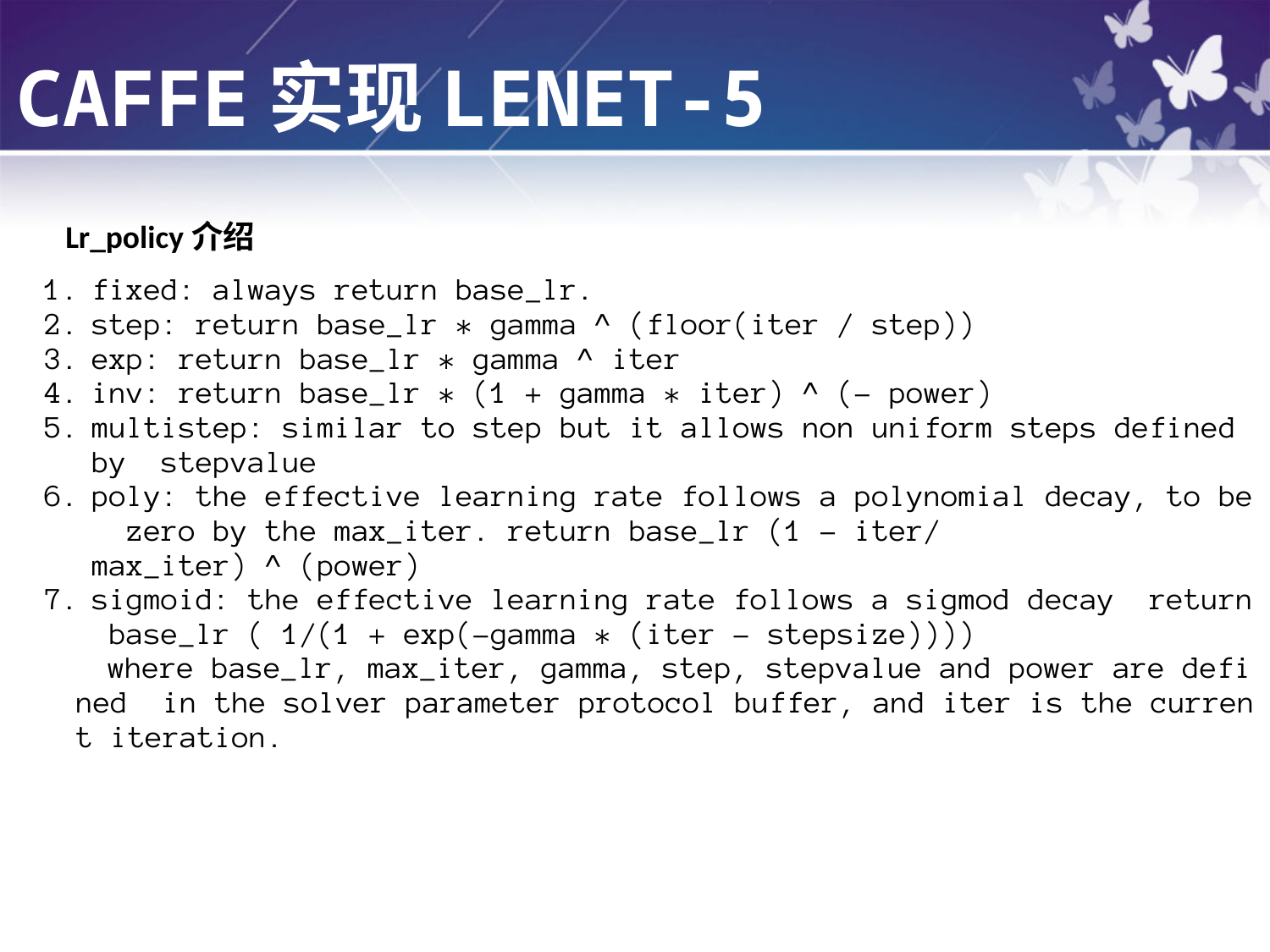

CAFFE实现LENET-5
Lr_policy介绍
fixed: always return base_lr.
step: return base_lr * gamma ^ (floor(iter / step))
exp: return base_lr * gamma ^ iter
inv: return base_lr * (1 + gamma * iter) ^ (- power)
multistep: similar to step but it allows non uniform steps defined by  stepvalue
poly: the effective learning rate follows a polynomial decay, to be  zero by the max_iter. return base_lr (1 - iter/max_iter) ^ (power)
sigmoid: the effective learning rate follows a sigmod decay  return base_lr ( 1/(1 + exp(-gamma * (iter - stepsize))))
where base_lr, max_iter, gamma, step, stepvalue and power are defined  in the solver parameter protocol buffer, and iter is the current iteration.